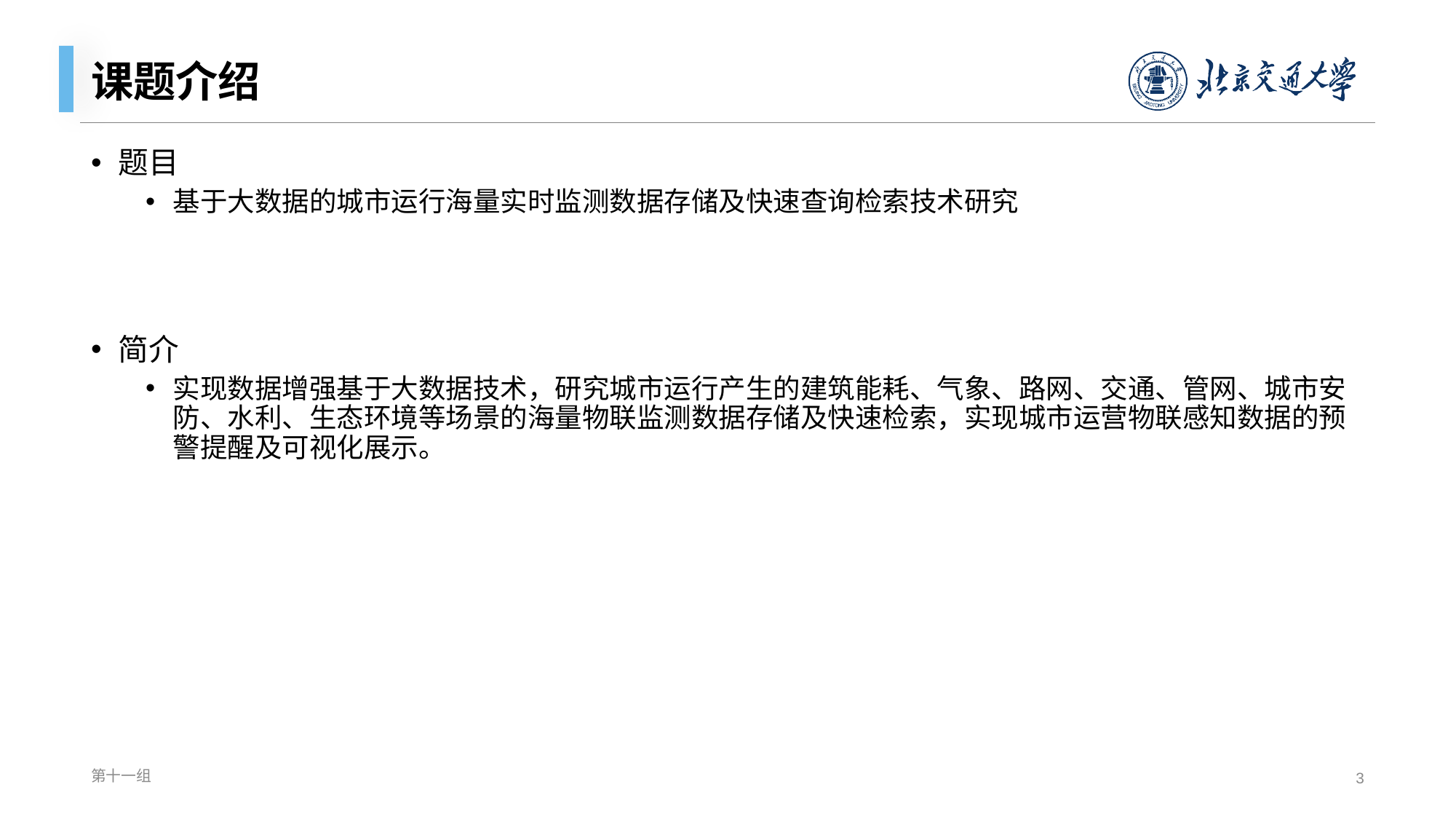

# 课题介绍
题目
基于大数据的城市运行海量实时监测数据存储及快速查询检索技术研究

简介
实现数据增强基于大数据技术，研究城市运行产生的建筑能耗、气象、路网、交通、管网、城市安防、水利、生态环境等场景的海量物联监测数据存储及快速检索，实现城市运营物联感知数据的预警提醒及可视化展示。

第十一组
3